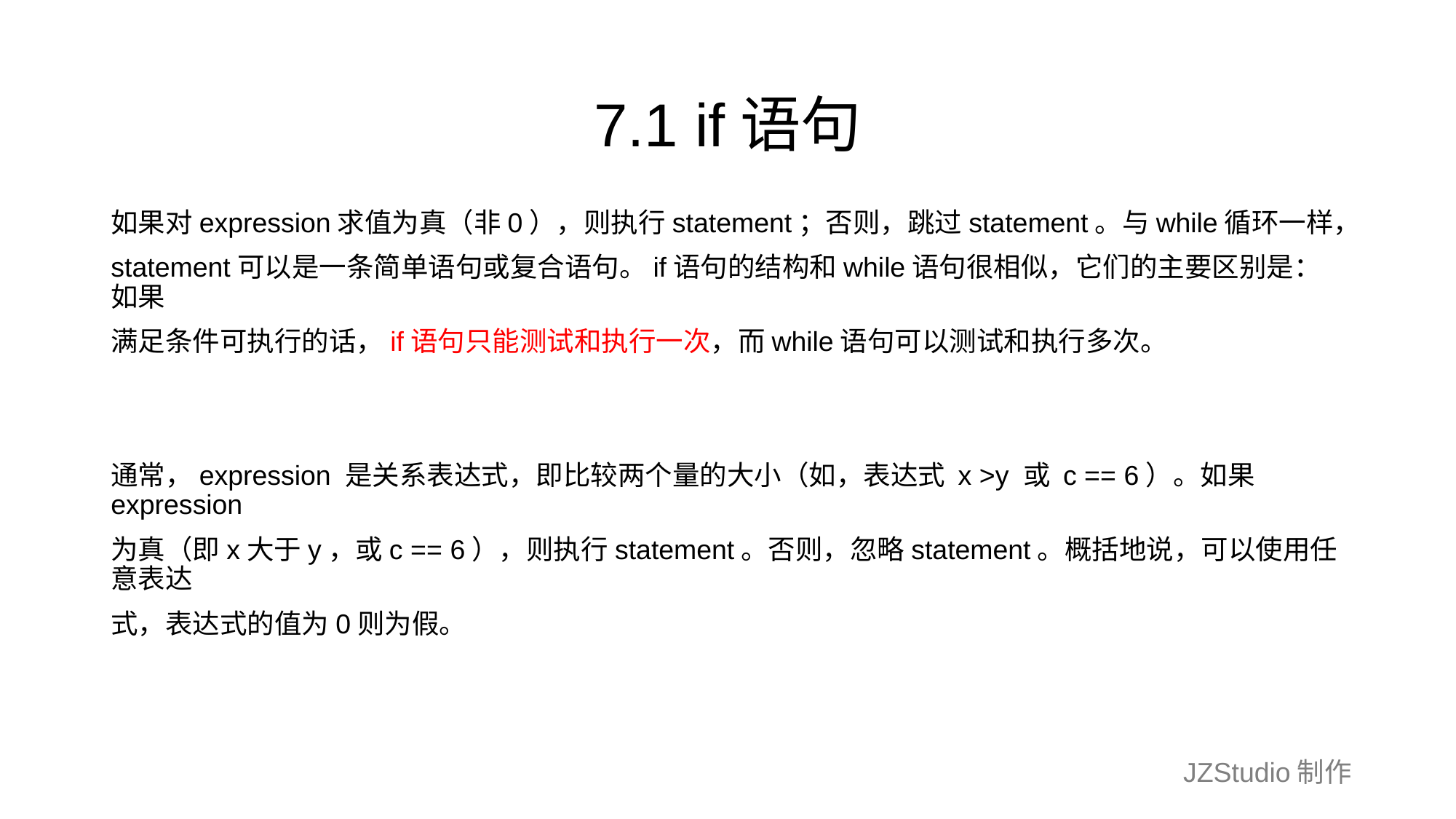

# 7.1 if语句
如果对expression求值为真（非0），则执行statement；否则，跳过statement。与while循环一样，
statement可以是一条简单语句或复合语句。if语句的结构和while语句很相似，它们的主要区别是：如果
满足条件可执行的话，if语句只能测试和执行一次，而while语句可以测试和执行多次。

通常，expression 是关系表达式，即比较两个量的大小（如，表达式 x >y 或 c == 6）。如果expression
为真（即x大于y，或c == 6），则执行statement。否则，忽略statement。概括地说，可以使用任意表达
式，表达式的值为0则为假。